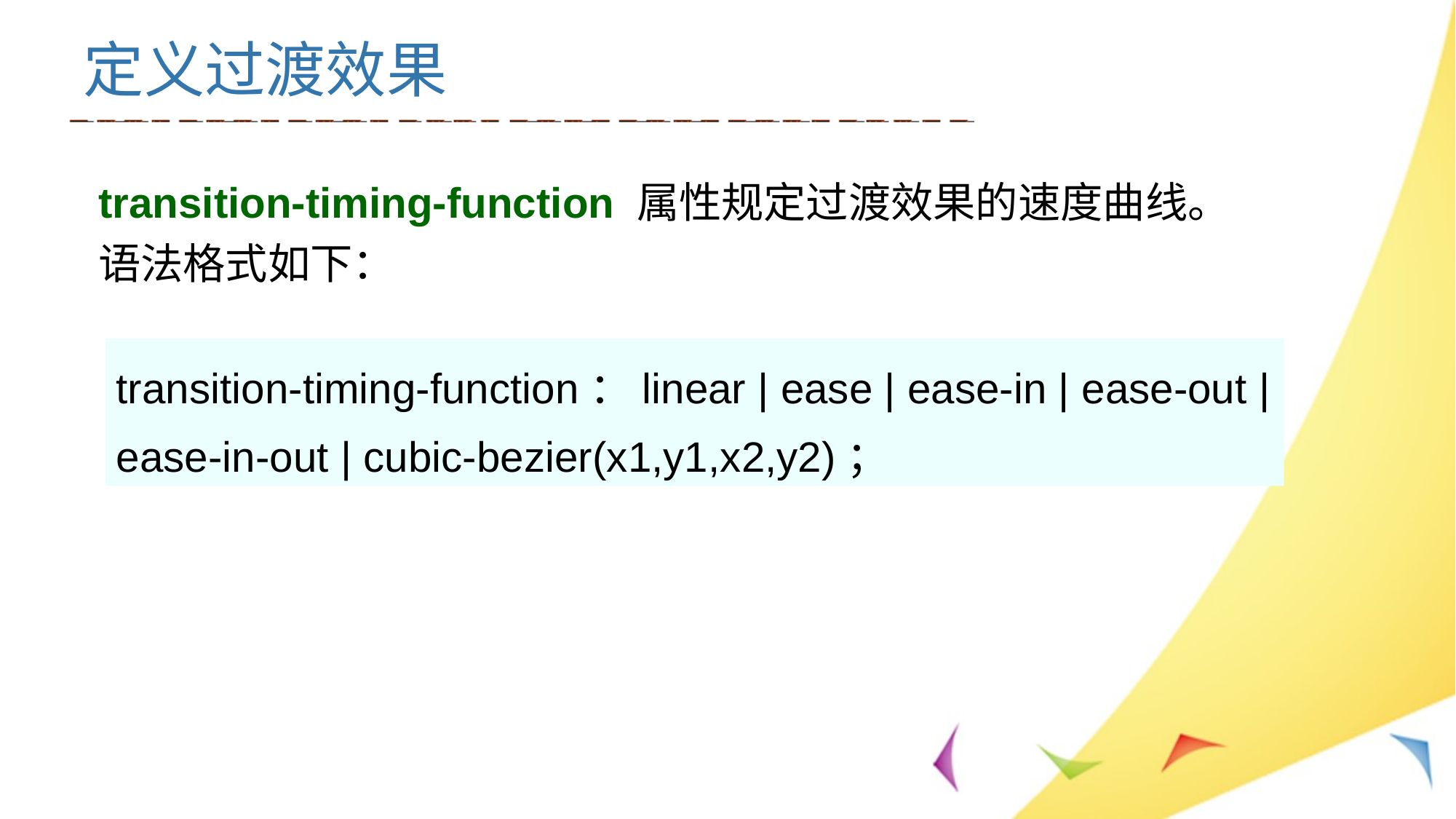

# 定义过渡效果
transition-timing-function 属性规定过渡效果的速度曲线。
语法格式如下：

transition-timing-function：linear | ease | ease-in | ease-out | ease-in-out | cubic-bezier(x1,y1,x2,y2)；